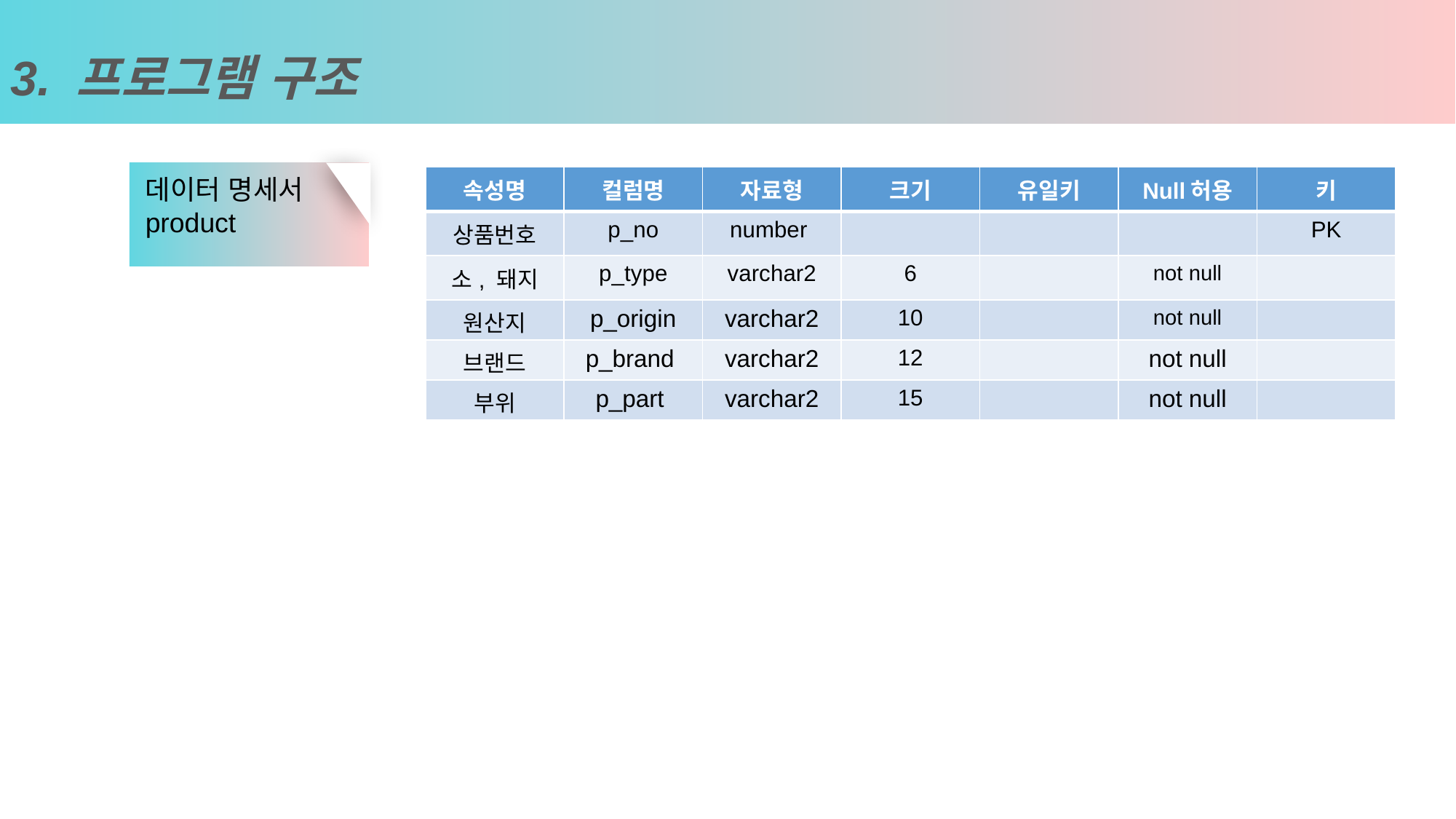

3. 프로그램 구조

데이터 명세서
product
| 속성명 | 컬럼명 | 자료형 | 크기 | 유일키 | Null허용 | 키 |
| --- | --- | --- | --- | --- | --- | --- |
| 상품번호 | p\_no | number |  |  |  | PK |
| 소, 돼지 | p\_type | varchar2 | 6 |  | not null |  |
| 원산지 | p\_origin | varchar2 | 10 |  | not null |  |
| 브랜드 | p\_brand | varchar2 | 12 |  | not null |  |
| 부위 | p\_part | varchar2 | 15 |  | not null |  |